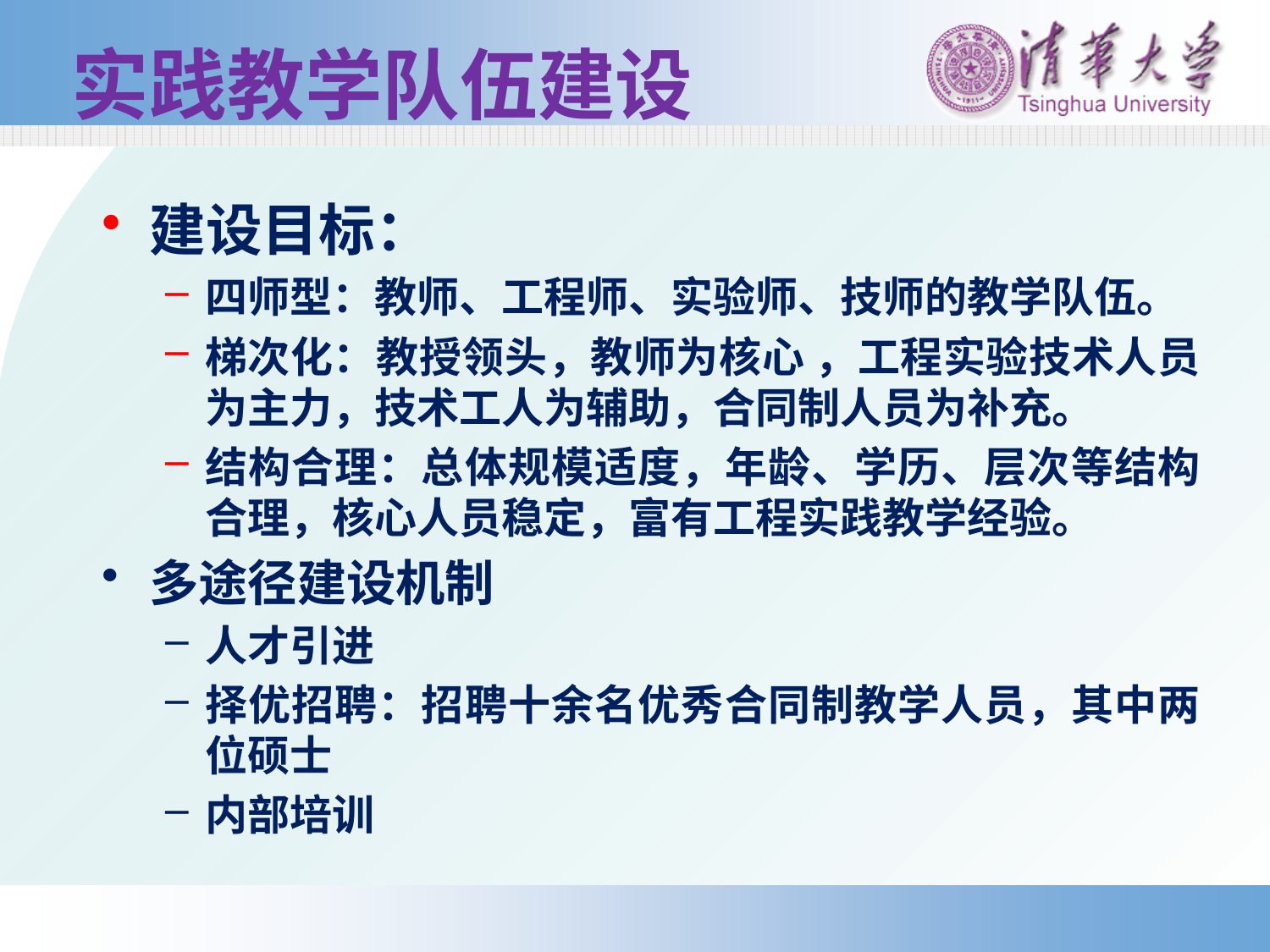

# 实践教学队伍建设
建设目标：
四师型：教师、工程师、实验师、技师的教学队伍。
梯次化：教授领头，教师为核心 ，工程实验技术人员为主力，技术工人为辅助，合同制人员为补充。
结构合理：总体规模适度，年龄、学历、层次等结构合理，核心人员稳定，富有工程实践教学经验。
多途径建设机制
人才引进
择优招聘：招聘十余名优秀合同制教学人员，其中两位硕士
内部培训